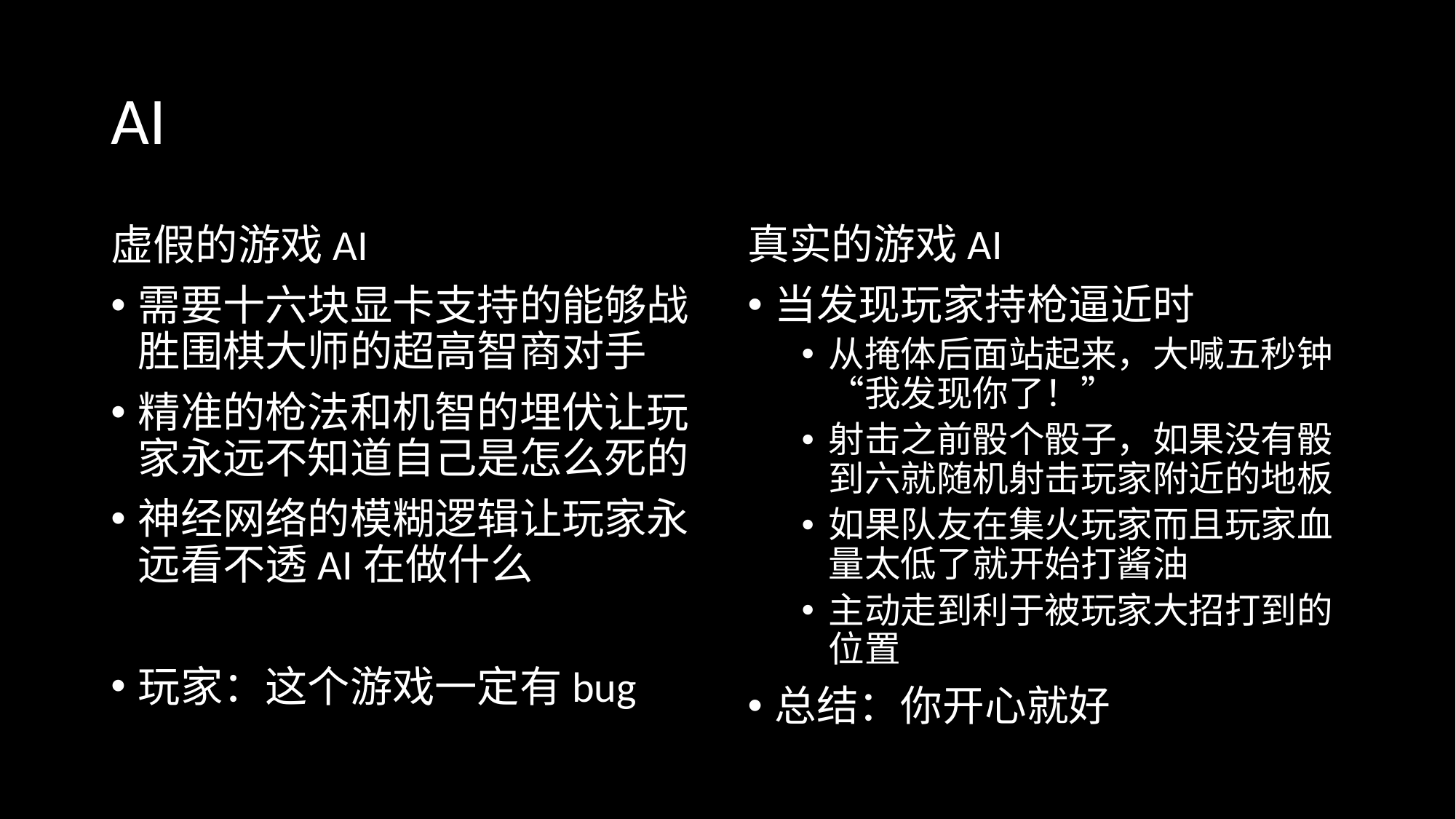

# AI
虚假的游戏AI
需要十六块显卡支持的能够战胜围棋大师的超高智商对手
精准的枪法和机智的埋伏让玩家永远不知道自己是怎么死的
神经网络的模糊逻辑让玩家永远看不透AI在做什么

玩家：这个游戏一定有bug
真实的游戏AI
当发现玩家持枪逼近时
从掩体后面站起来，大喊五秒钟“我发现你了！”
射击之前骰个骰子，如果没有骰到六就随机射击玩家附近的地板
如果队友在集火玩家而且玩家血量太低了就开始打酱油
主动走到利于被玩家大招打到的位置
总结：你开心就好